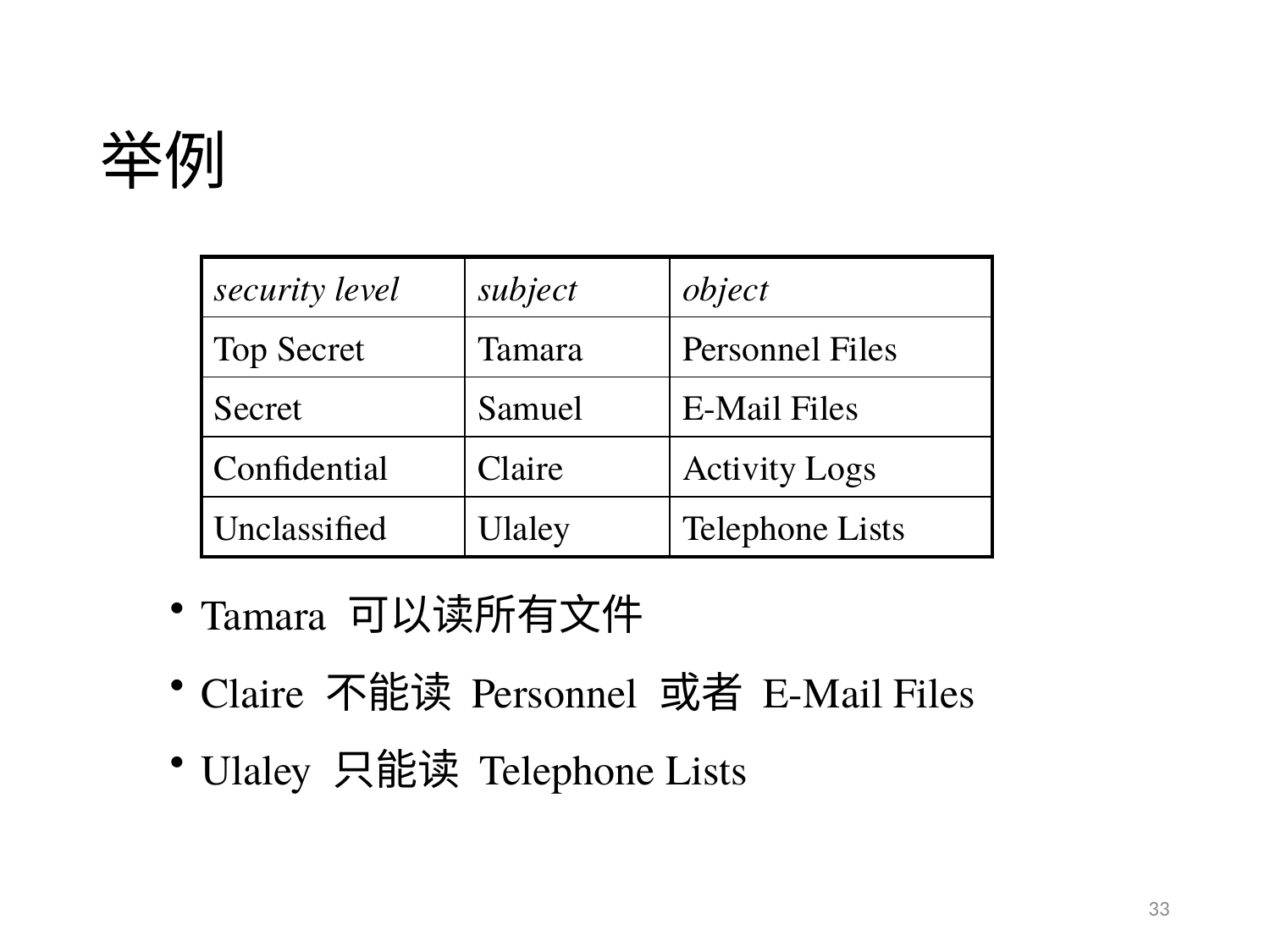

举例
| security level | subject | object |
| --- | --- | --- |
| Top Secret | Tamara | Personnel Files |
| Secret | Samuel | E-Mail Files |
| Confidential | Claire | Activity Logs |
| Unclassified | Ulaley | Telephone Lists |
Tamara 可以读所有文件
Claire 不能读 Personnel 或者 E-Mail Files
Ulaley 只能读 Telephone Lists
33